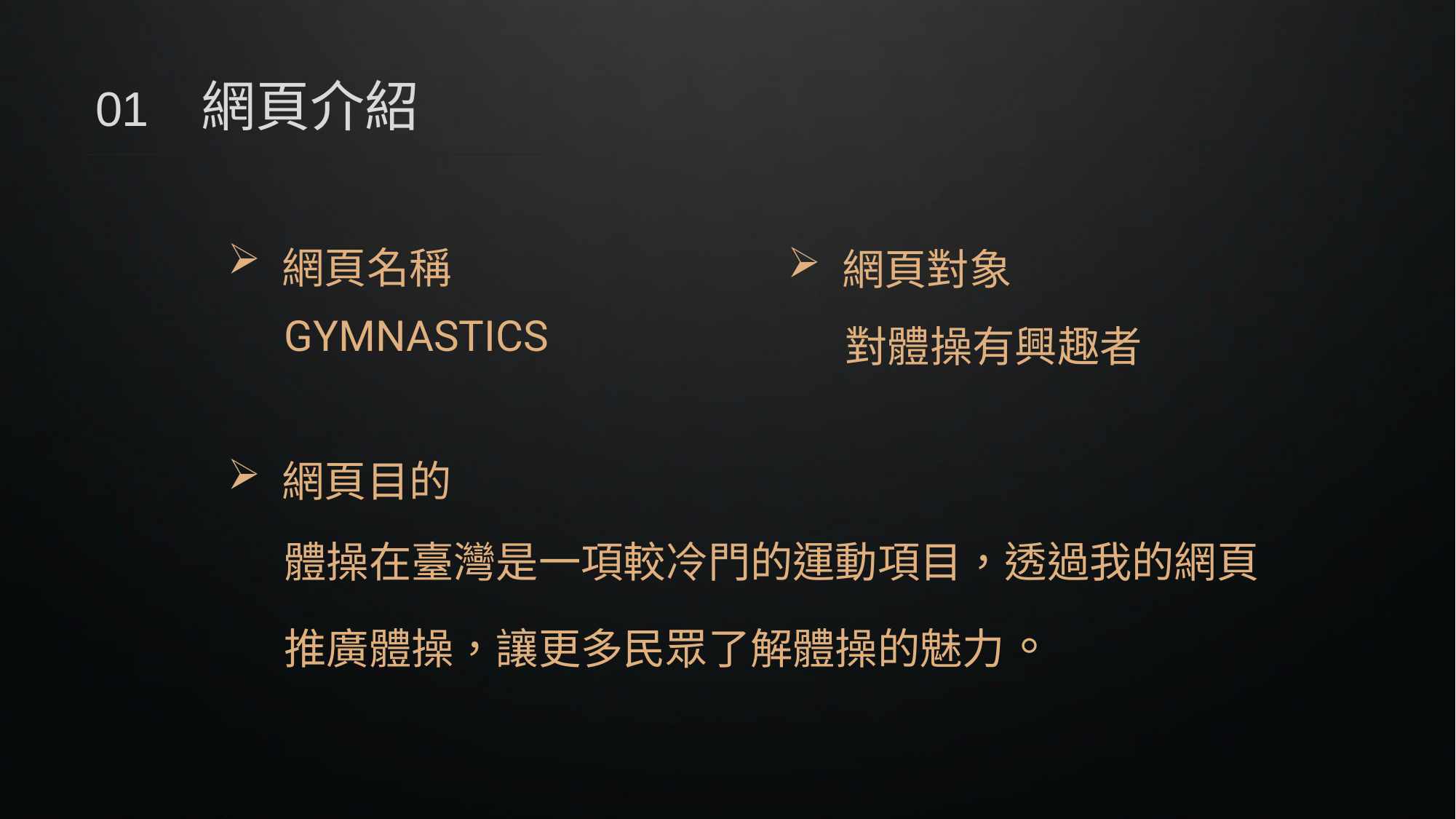

01   網頁介紹
網頁名稱
網頁對象
對體操有興趣者
GYMNASTICS

網頁目的
體操在臺灣是一項較冷門的運動項目，透過我的網頁推廣體操，讓更多民眾了解體操的魅力。